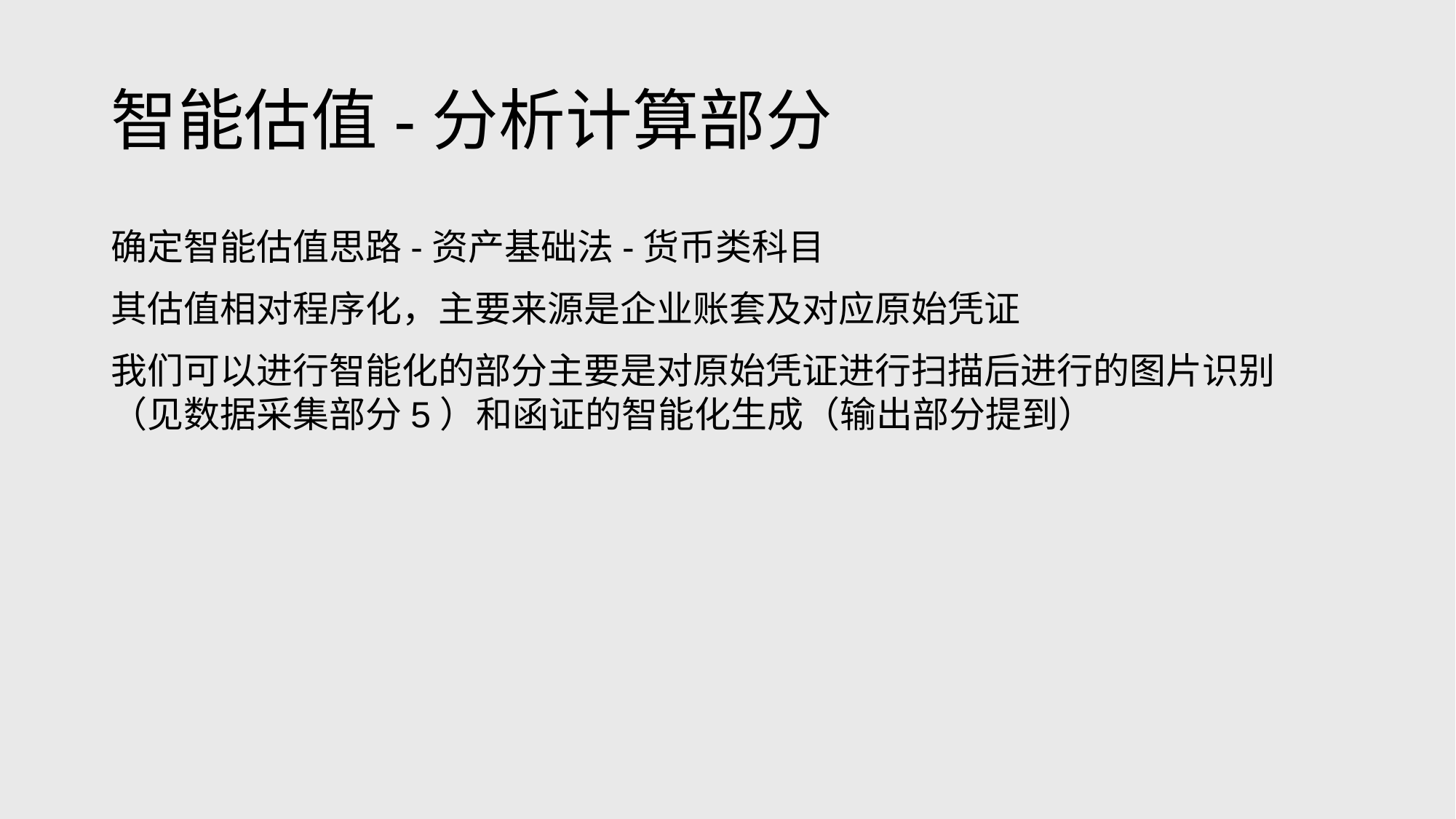

# 智能估值-分析计算部分
确定智能估值思路-资产基础法-货币类科目
其估值相对程序化，主要来源是企业账套及对应原始凭证
我们可以进行智能化的部分主要是对原始凭证进行扫描后进行的图片识别（见数据采集部分5）和函证的智能化生成（输出部分提到）